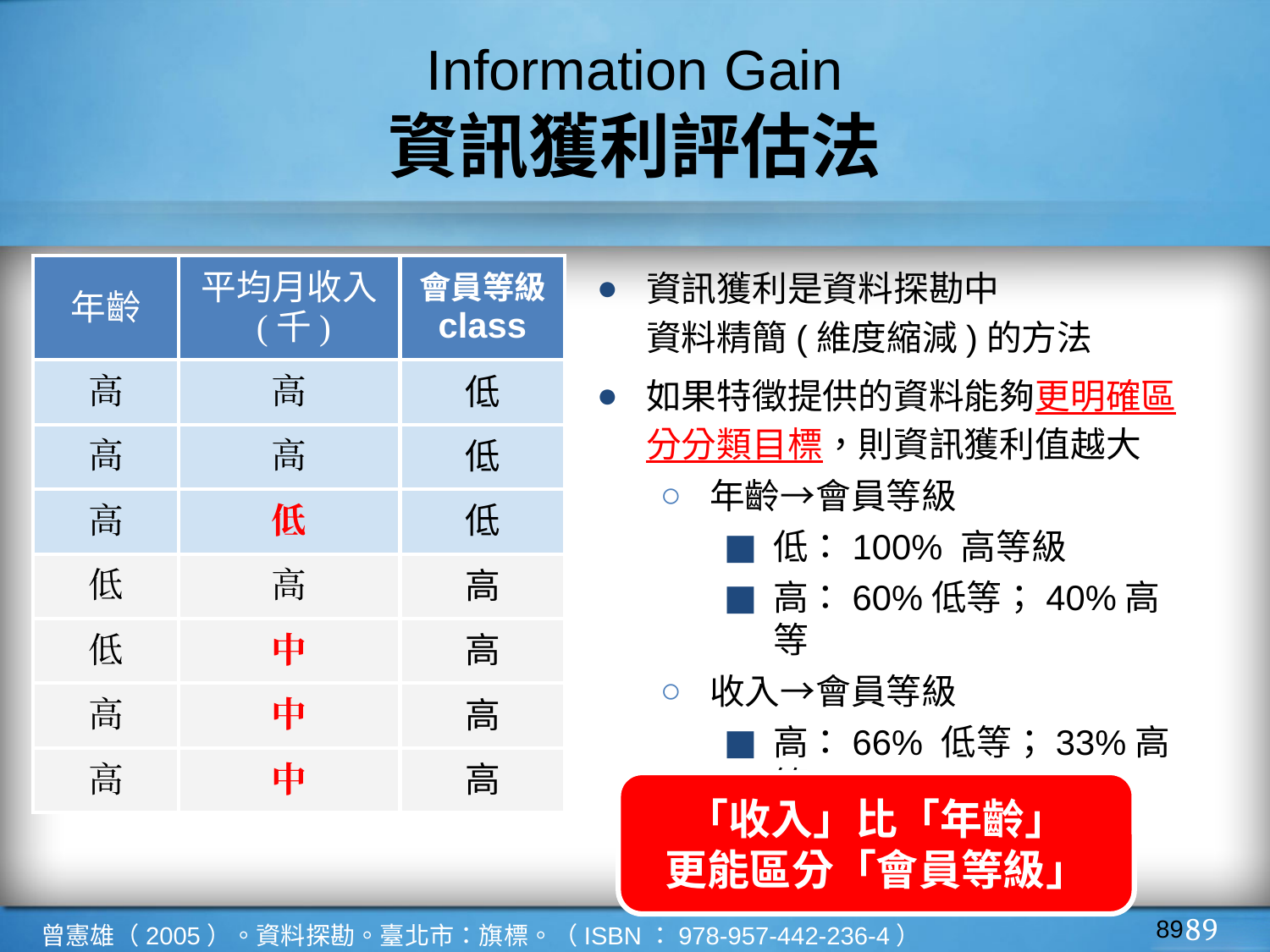

Information Gain
資訊獲利評估法
資訊獲利是資料探勘中
資料精簡(維度縮減)的方法
如果特徵提供的資料能夠更明確區分分類目標，則資訊獲利值越大
年齡→會員等級
低：100% 高等級
高：60%低等；40%高等
收入→會員等級
高：66% 低等；33%高等
中：100% 高等級
低：100% 低等級
| 年齡 | 平均月收入 (千) | 會員等級 class |
| --- | --- | --- |
| 高 | 高 | 低 |
| 高 | 高 | 低 |
| 高 | 低 | 低 |
| 低 | 高 | 高 |
| 低 | 中 | 高 |
| 高 | 中 | 高 |
| 高 | 中 | 高 |
「收入」比「年齡」
更能區分「會員等級」
89
89
曾憲雄（2005）。資料探勘。臺北市：旗標。（ISBN：978-957-442-236-4）